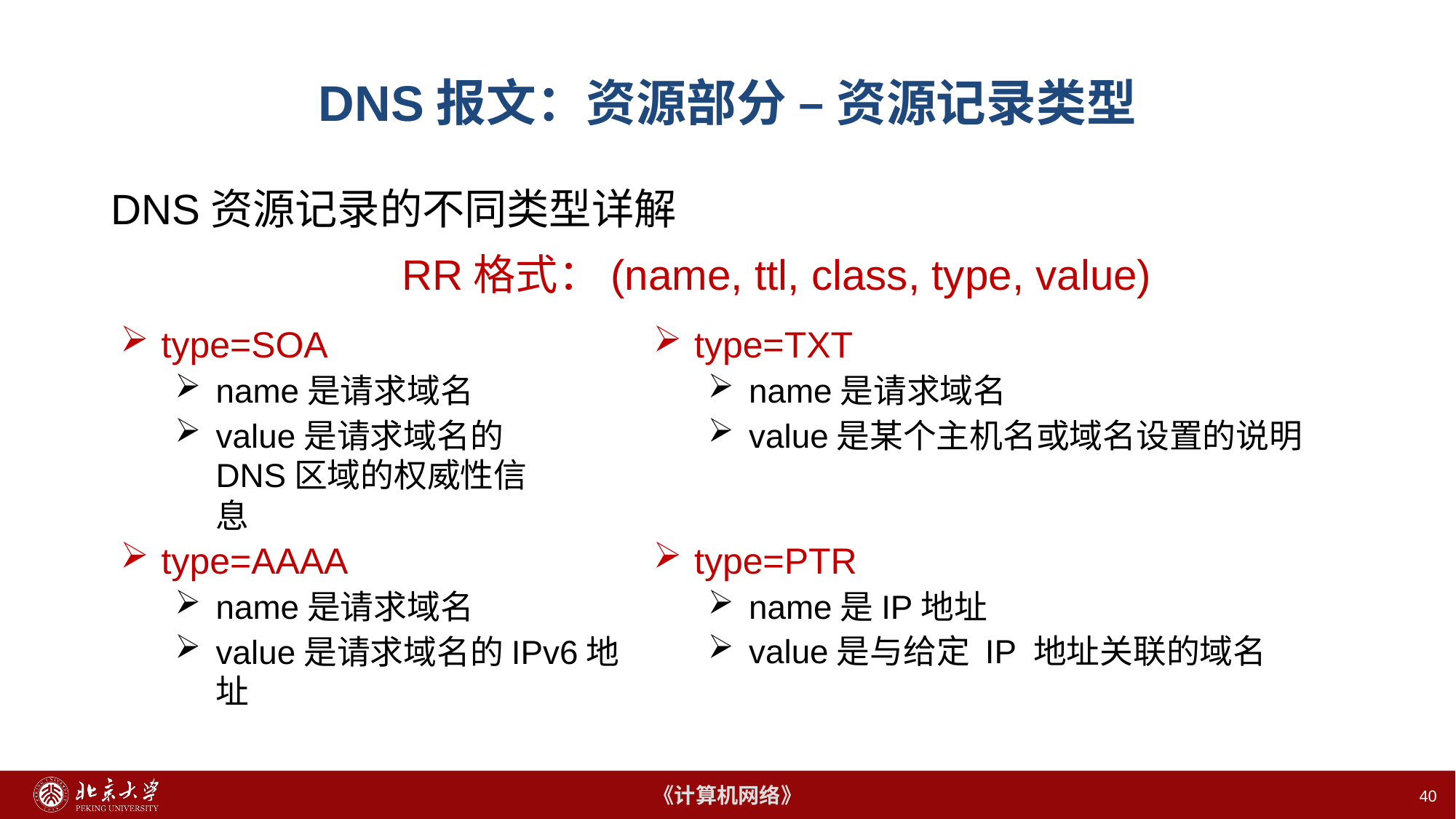

# DNS报文：资源部分 – 资源记录类型
DNS资源记录的不同类型详解
RR格式：(name, ttl, class, type, value)
type=SOA
name是请求域名
value是请求域名的DNS区域的权威性信息
type=TXT
name是请求域名
value是某个主机名或域名设置的说明
type=AAAA
name是请求域名
value是请求域名的IPv6地址
type=PTR
name是IP地址
value是与给定 IP 地址关联的域名
40